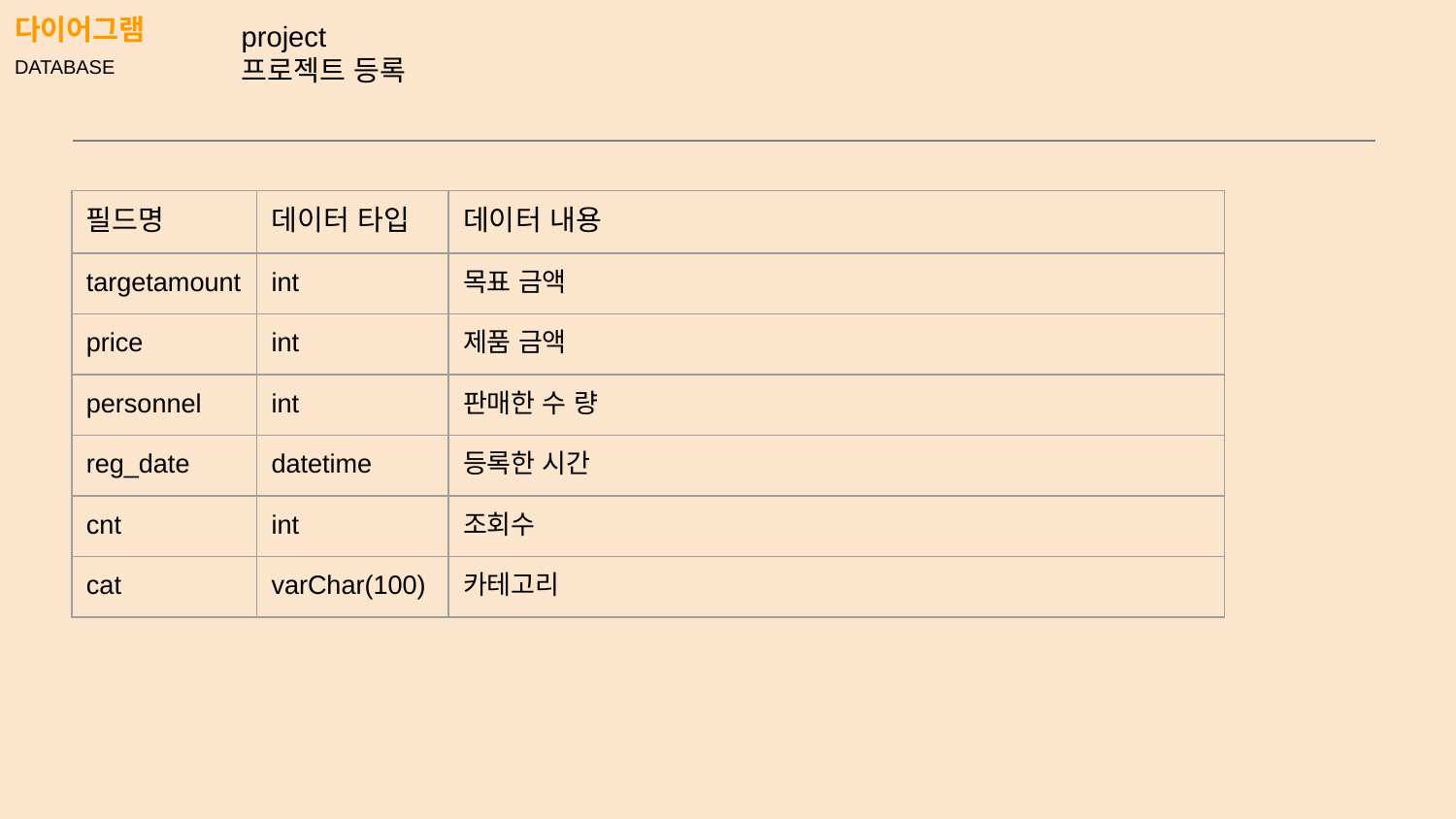

# 다이어그램
DATABASE

project
프로젝트 등록
| 필드명 | 데이터 타입 | 데이터 내용 |
| --- | --- | --- |
| targetamount | int | 목표 금액 |
| price | int | 제품 금액 |
| personnel | int | 판매한 수 량 |
| reg\_date | datetime | 등록한 시간 |
| cnt | int | 조회수 |
| cat | varChar(100) | 카테고리 |